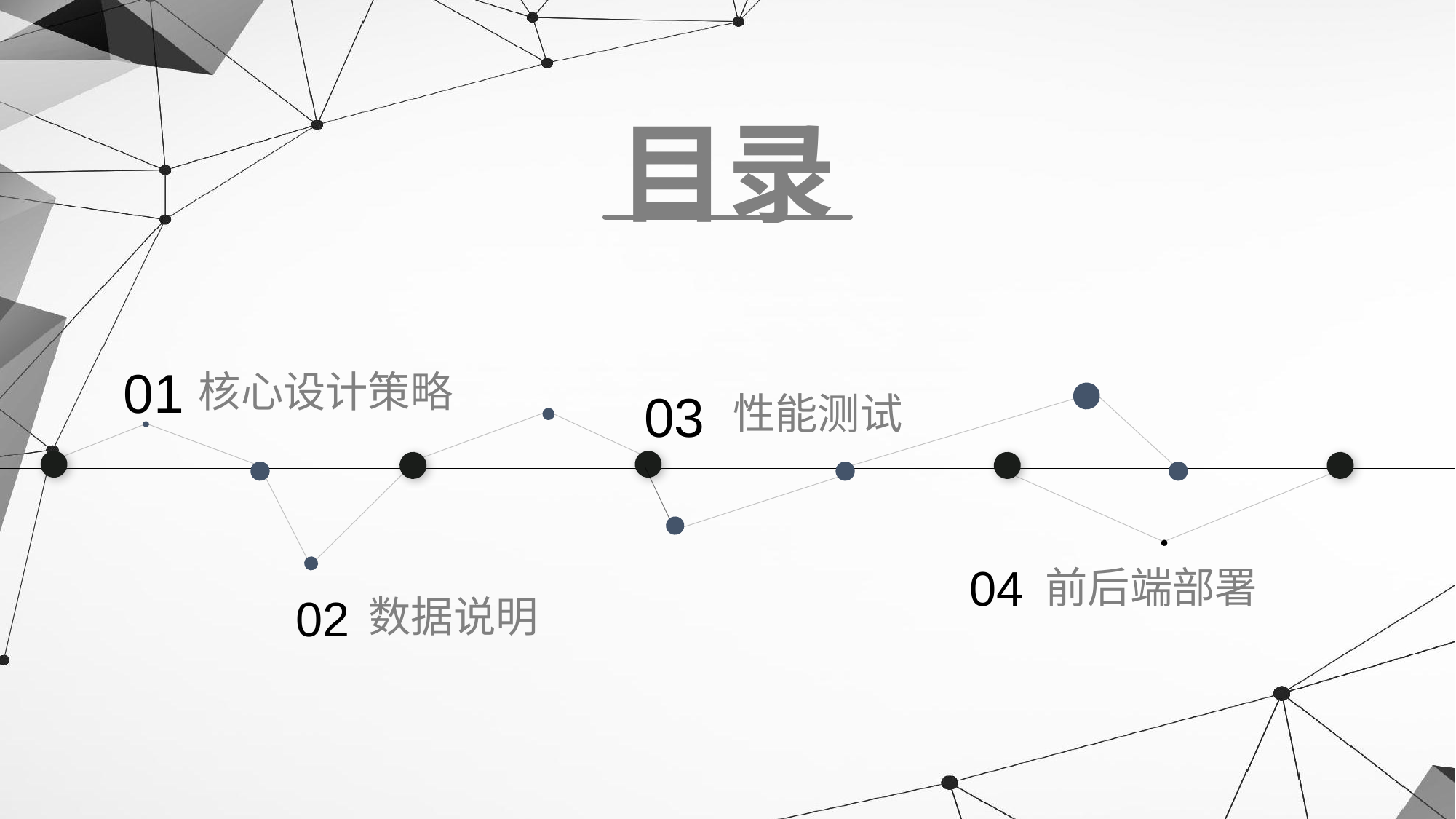

目录
01
核心设计策略
03
性能测试

04
前后端部署

02
数据说明